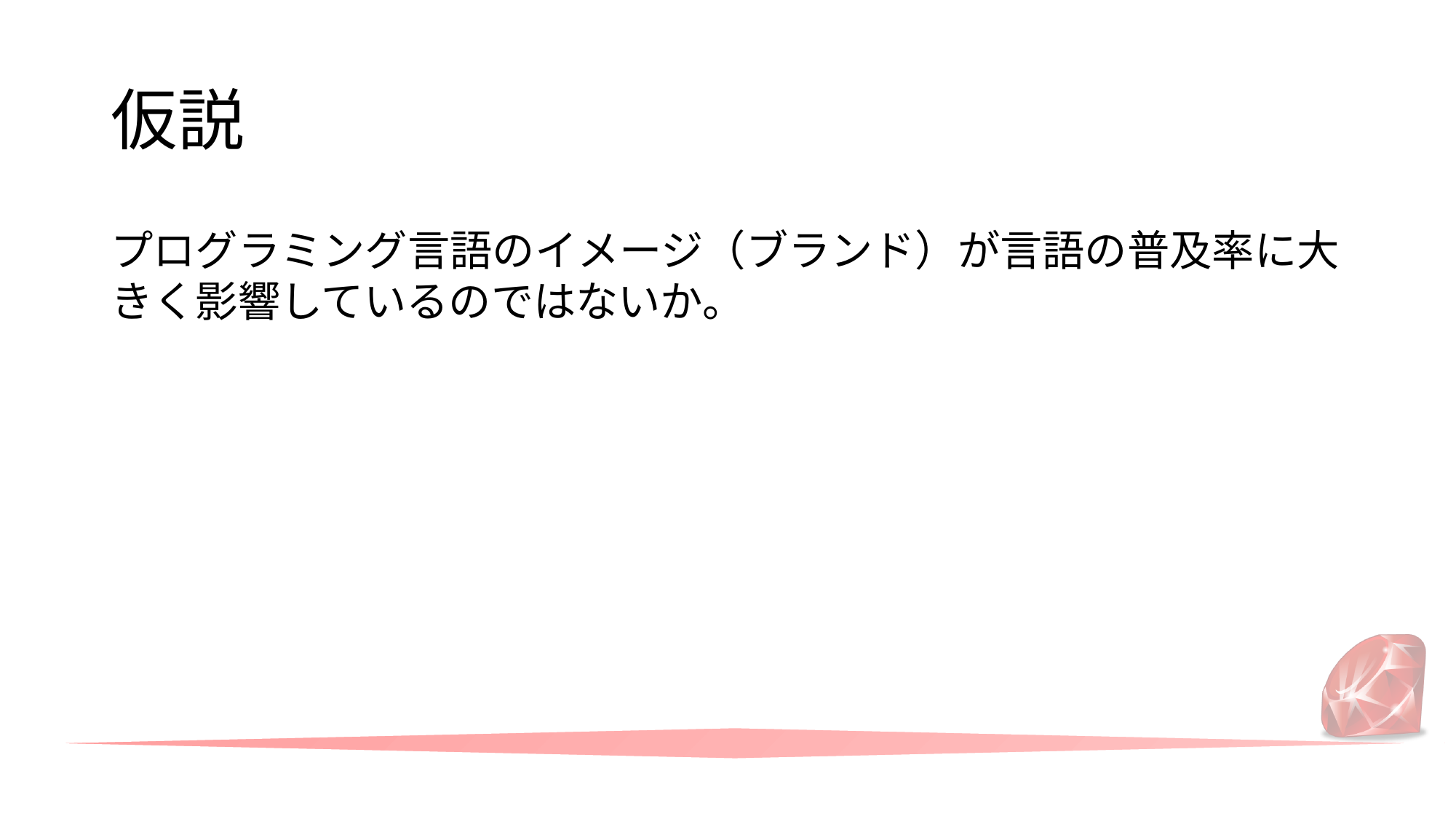

# 仮説
プログラミング言語のイメージ（ブランド）が言語の普及率に大きく影響しているのではないか。